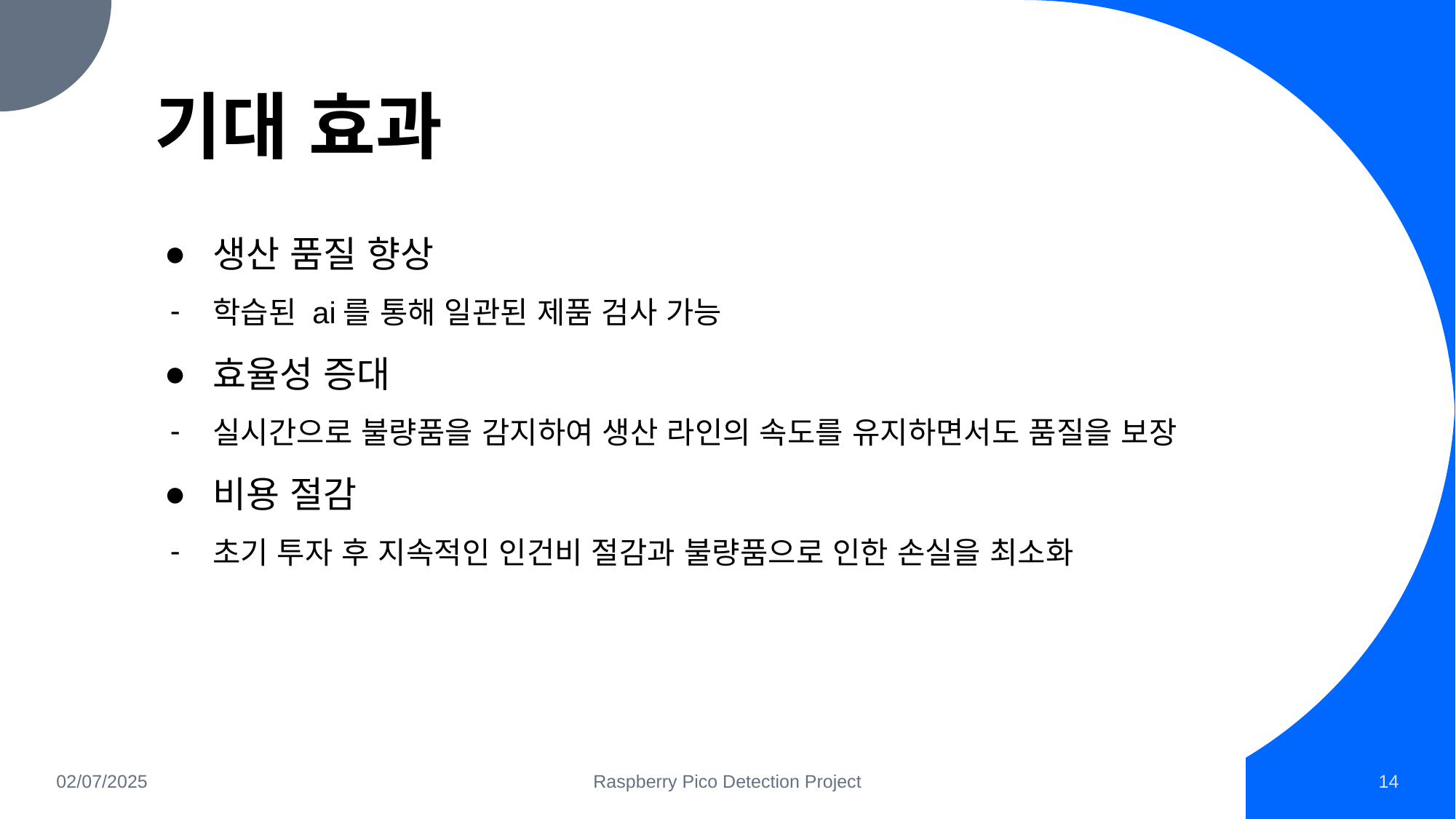

# 기대 효과
생산 품질 향상
학습된 ai를 통해 일관된 제품 검사 가능
효율성 증대
실시간으로 불량품을 감지하여 생산 라인의 속도를 유지하면서도 품질을 보장
비용 절감
초기 투자 후 지속적인 인건비 절감과 불량품으로 인한 손실을 최소화

02/07/2025
Raspberry Pico Detection Project
14